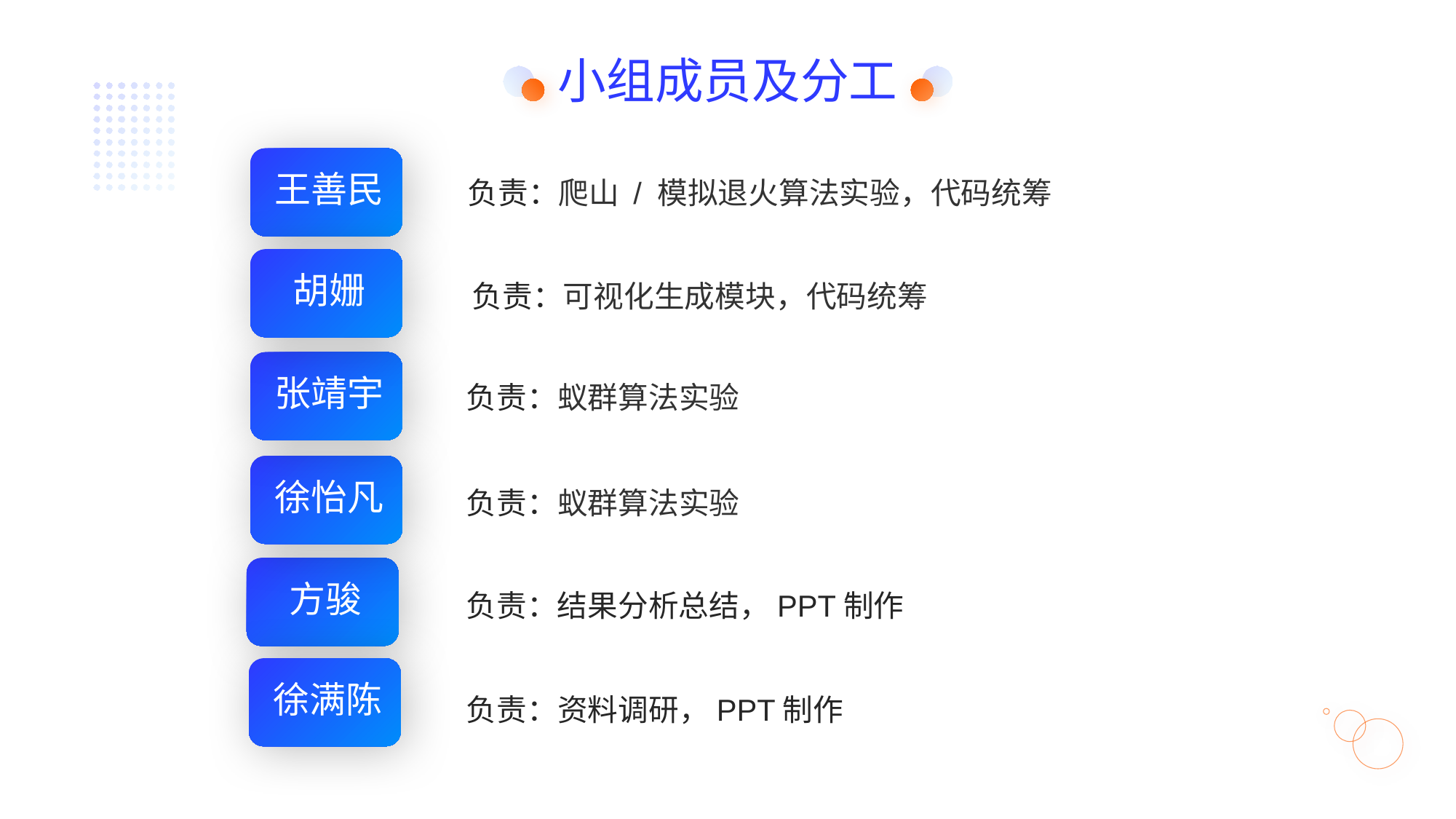

小组成员及分工

王善民
负责：爬山 / 模拟退火算法实验，代码统筹

胡姗
负责：可视化生成模块，代码统筹

张靖宇
负责：蚁群算法实验

徐怡凡
负责：蚁群算法实验

方骏
负责：结果分析总结，PPT制作

徐满陈
负责：资料调研，PPT制作